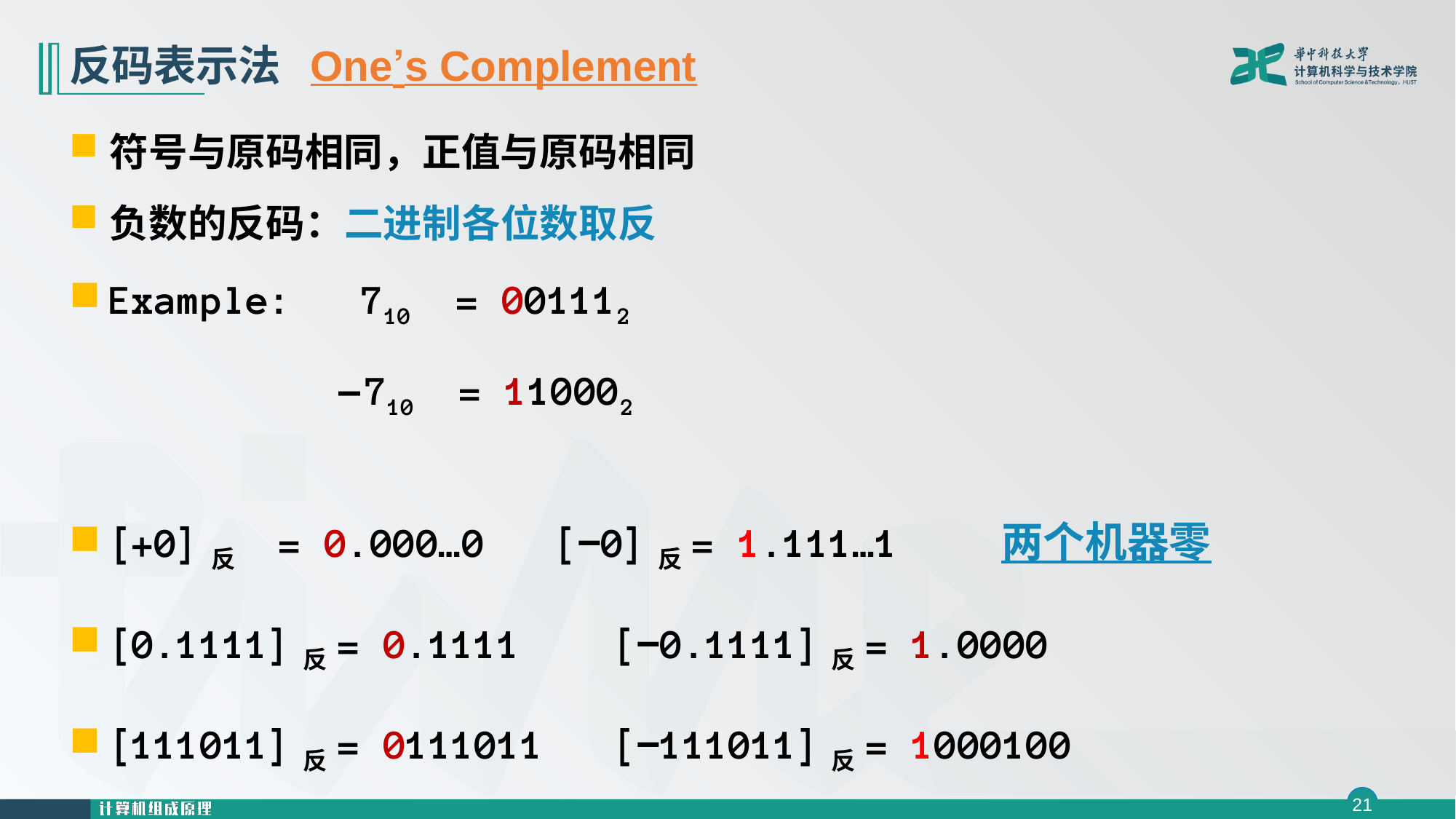

# 反码表示法  One’s Complement
符号与原码相同，正值与原码相同
负数的反码：二进制各位数取反
Example:   710  = 001112
	          −710  = 110002

[+0]反       = 0.000…0   [−0]反 = 1.111…1    两个机器零
[0.1111]反 = 0.1111    [−0.1111]反 = 1.0000
[111011]反 = 0111011   [−111011]反 = 1000100